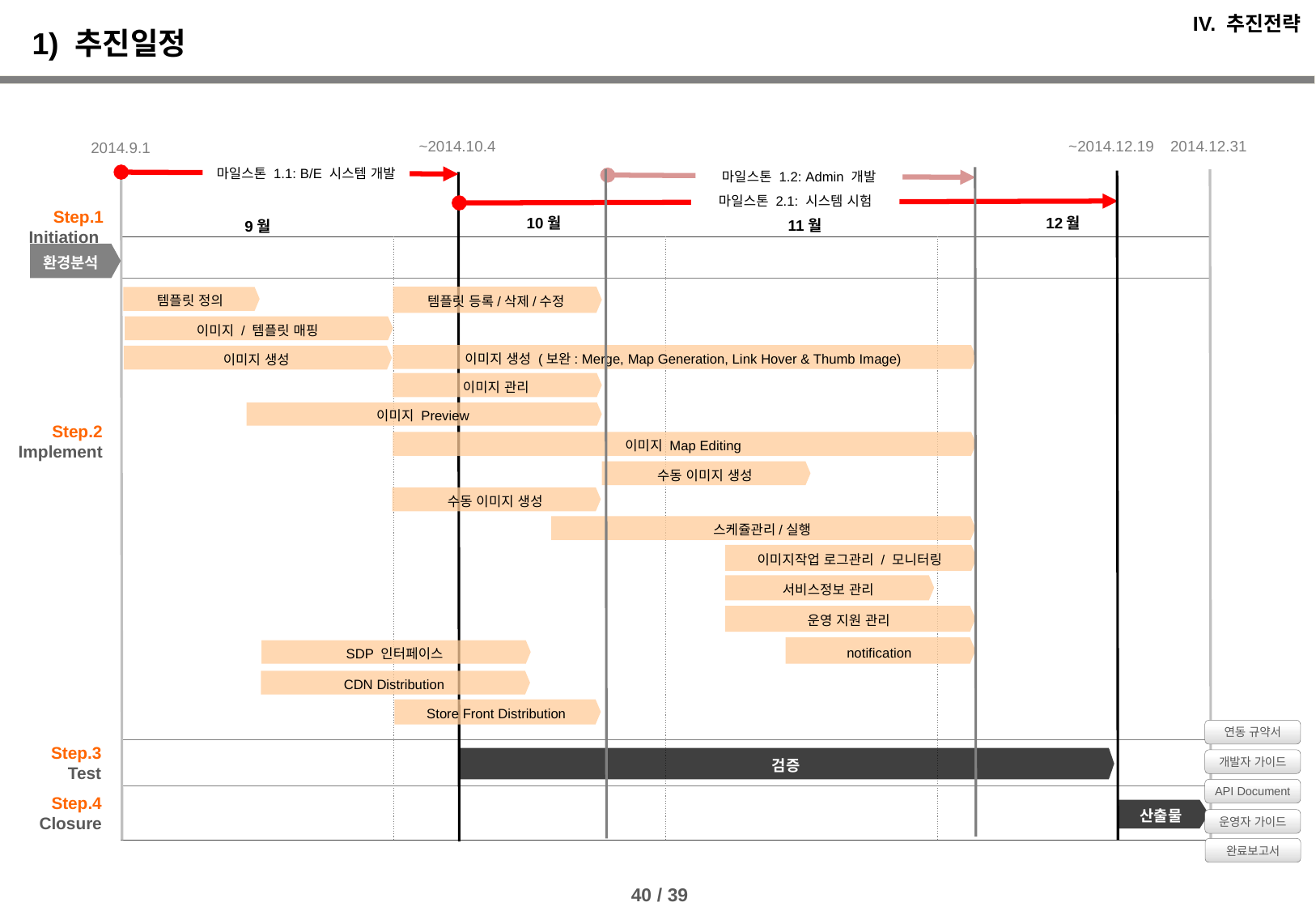

IV. 추진전략
# 1) 추진일정
~2014.10.4
~2014.12.19
2014.12.31
2014.9.1
마일스톤 1.1: B/E 시스템 개발

마일스톤 1.2: Admin 개발

마일스톤 2.1: 시스템 시험

Step.1
Initiation
10월
12월
11월
9월
|  |  |  |  |
| --- | --- | --- | --- |
|  |  |  |  |
|  |  |  |  |
|  |  |  |  |
환경분석
템플릿 등록/삭제/수정
템플릿 정의
이미지 / 템플릿 매핑
이미지 생성 (보완: Merge, Map Generation, Link Hover & Thumb Image)
이미지 생성
이미지 관리
이미지 Preview
Step.2
Implement
이미지 Map Editing
수동 이미지 생성
수동 이미지 생성
스케쥴관리/실행
이미지작업 로그관리 / 모니터링
서비스정보 관리
운영 지원 관리
notification
SDP 인터페이스
CDN Distribution
Store Front Distribution
연동 규약서
Step.3
Test
검증
개발자 가이드
API Document
Step.4
Closure
산출물
운영자 가이드
완료보고서